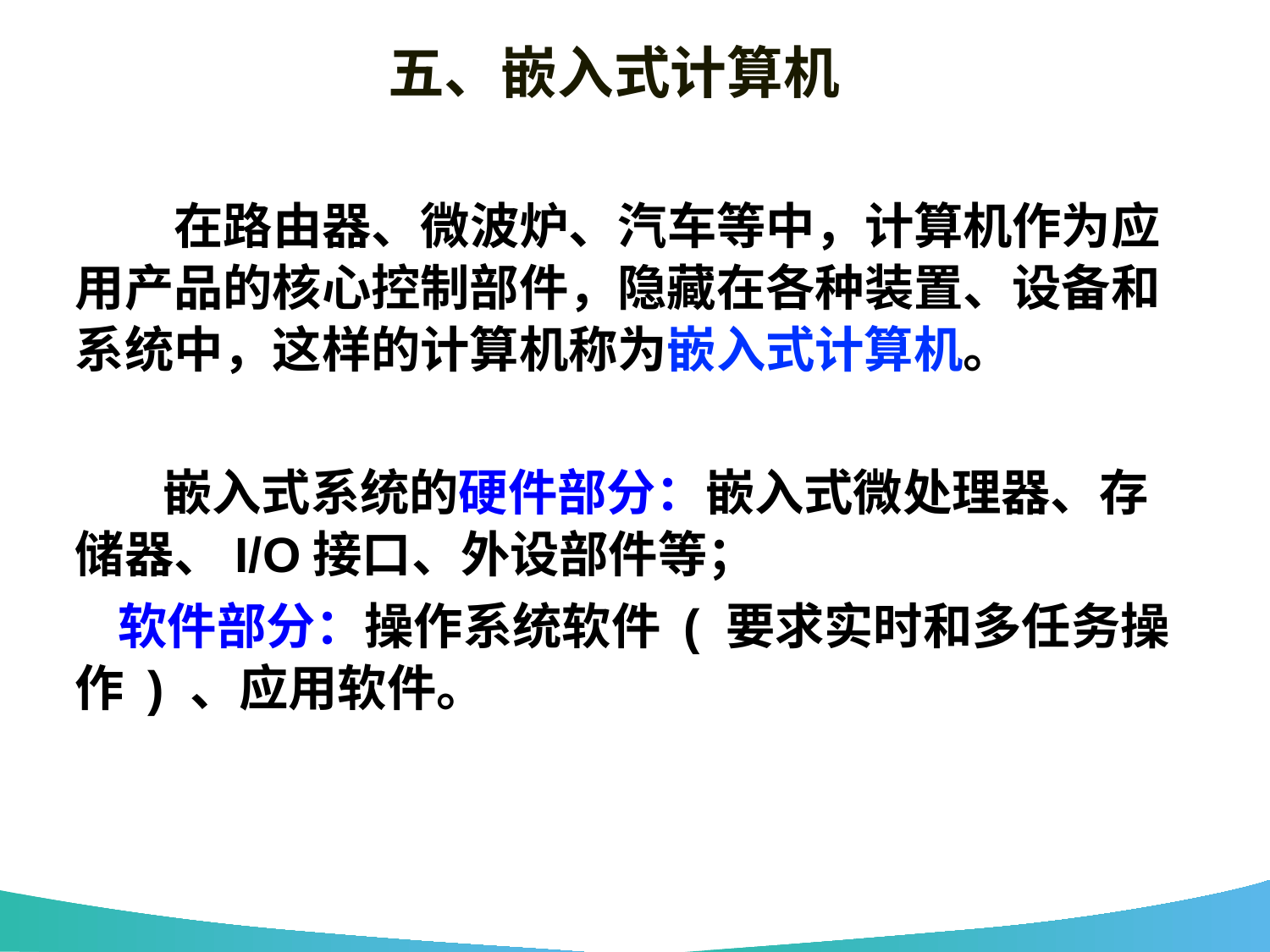

# 五、嵌入式计算机
            在路由器、微波炉、汽车等中，计算机作为应用产品的核心控制部件，隐藏在各种装置、设备和系统中，这样的计算机称为嵌入式计算机。

           嵌入式系统的硬件部分：嵌入式微处理器、存储器、I/O接口、外设部件等；
       软件部分：操作系统软件 ( 要求实时和多任务操作 ) 、应用软件。